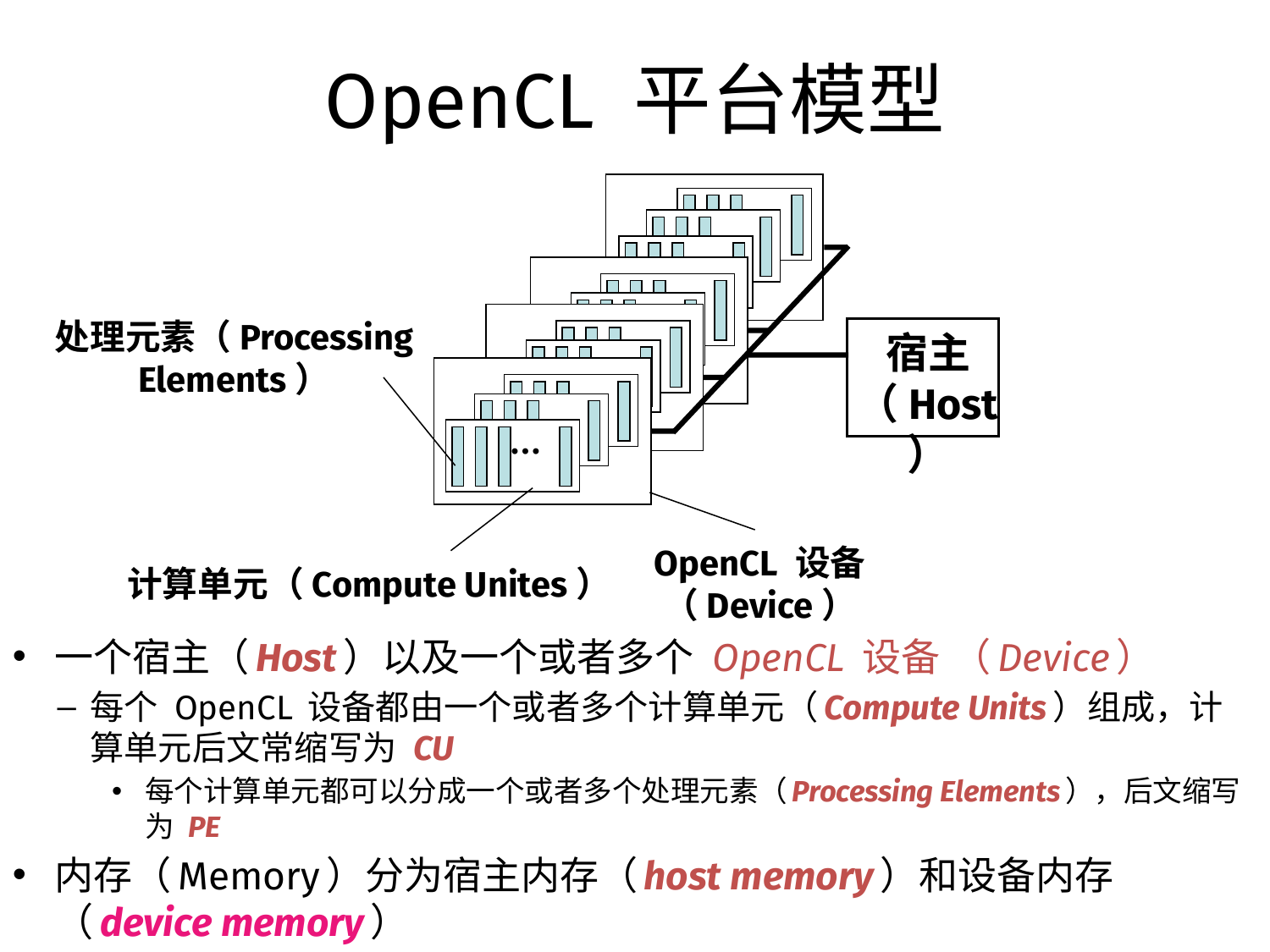

OpenCL 平台模型

…

…

…

…

…

…

…

…

…

…

…

宿主（Host）

…

…

…

…

处理元素（Processing Elements）

OpenCL 设备（Device）
计算单元（Compute Unites）
一个宿主（Host）以及一个或者多个 OpenCL 设备 （Device）
每个 OpenCL 设备都由一个或者多个计算单元（Compute Units）组成，计算单元后文常缩写为 CU
每个计算单元都可以分成一个或者多个处理元素（Processing Elements），后文缩写为 PE
内存（Memory）分为宿主内存（host memory）和设备内存（device memory）